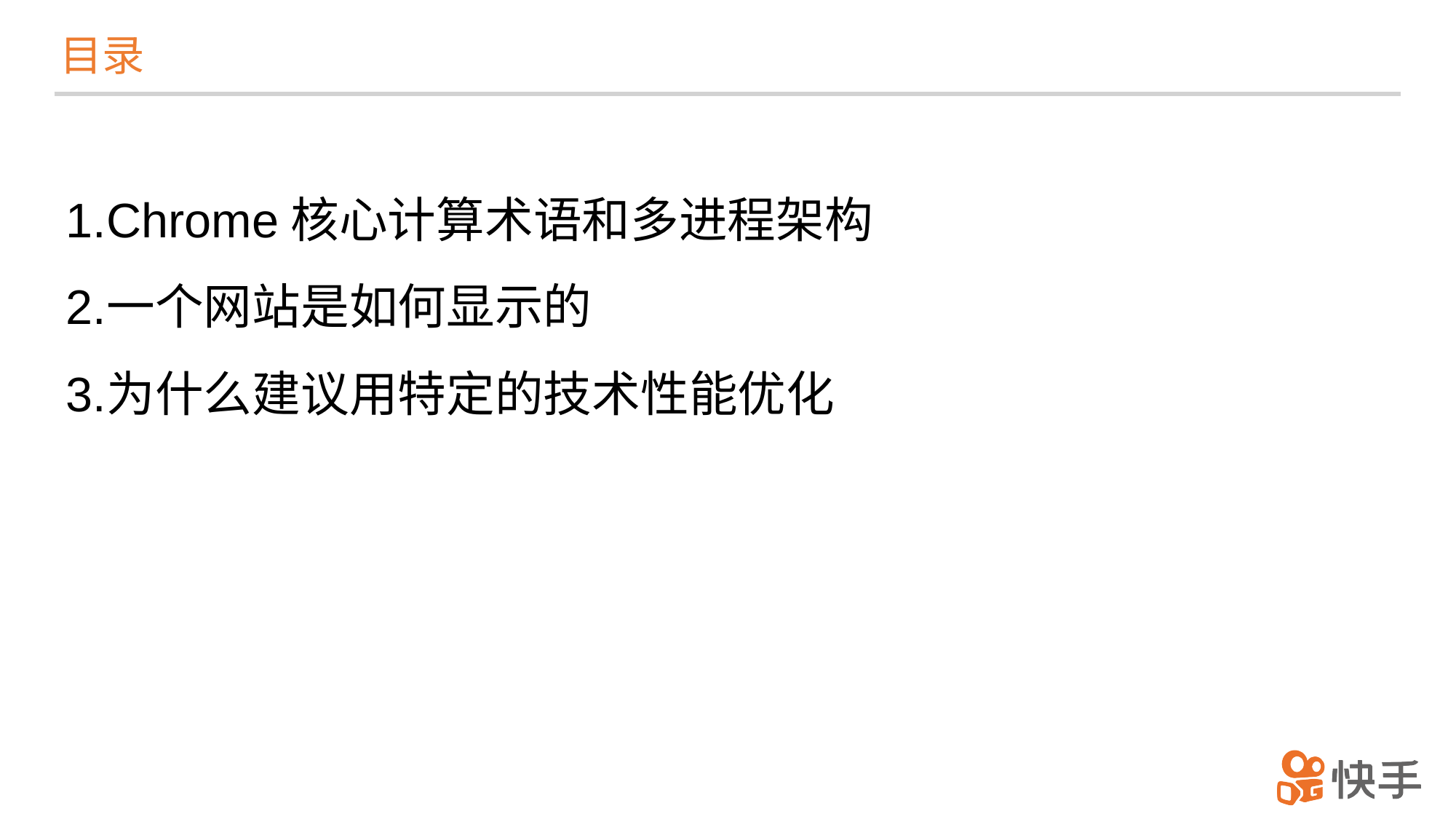

目录
Chrome核心计算术语和多进程架构
一个网站是如何显示的
为什么建议用特定的技术性能优化